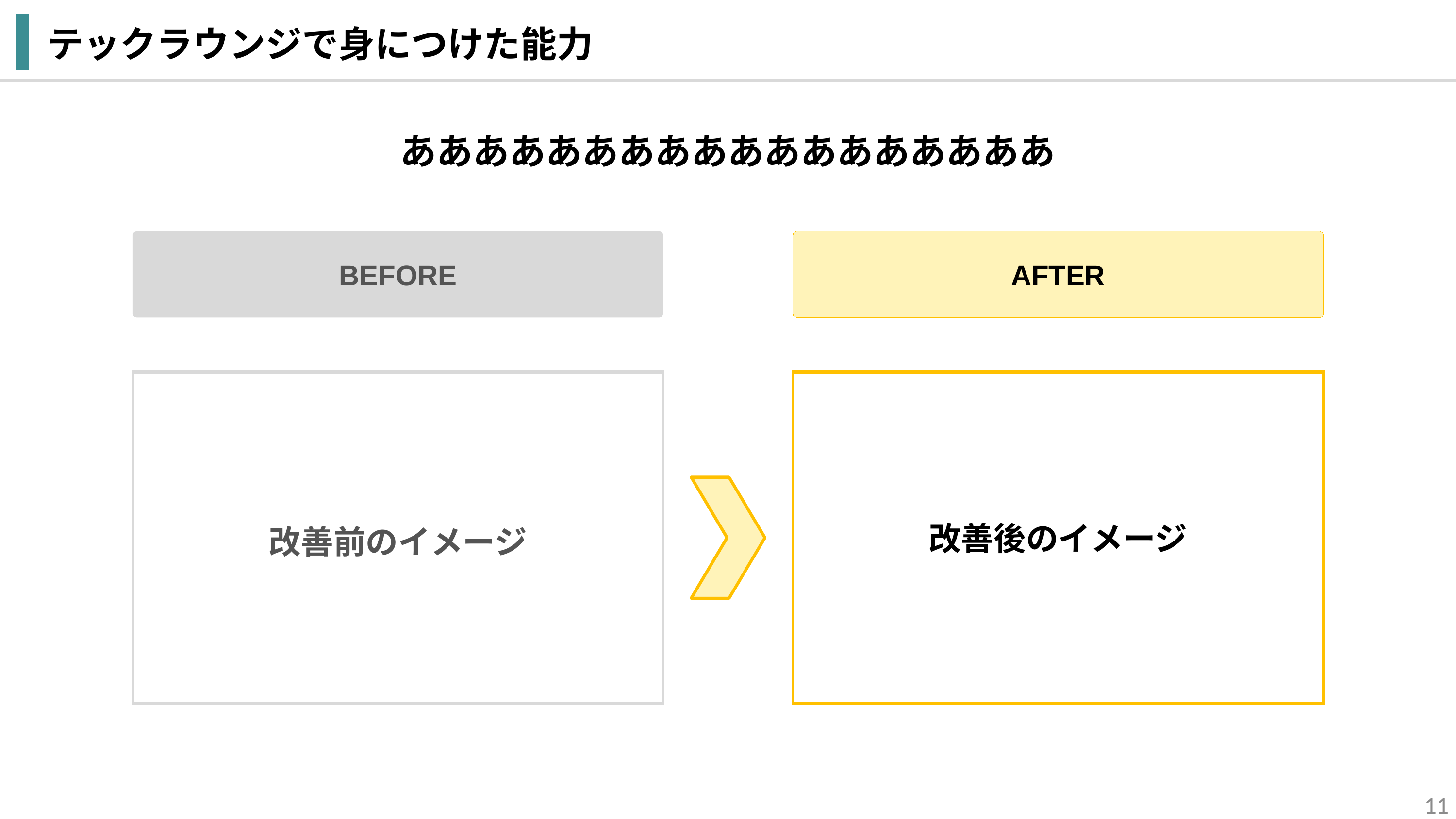

テックラウンジで身につけた能力

ああああああああああああああああああ
BEFORE
AFTER
改善前のイメージ
改善後のイメージ

11